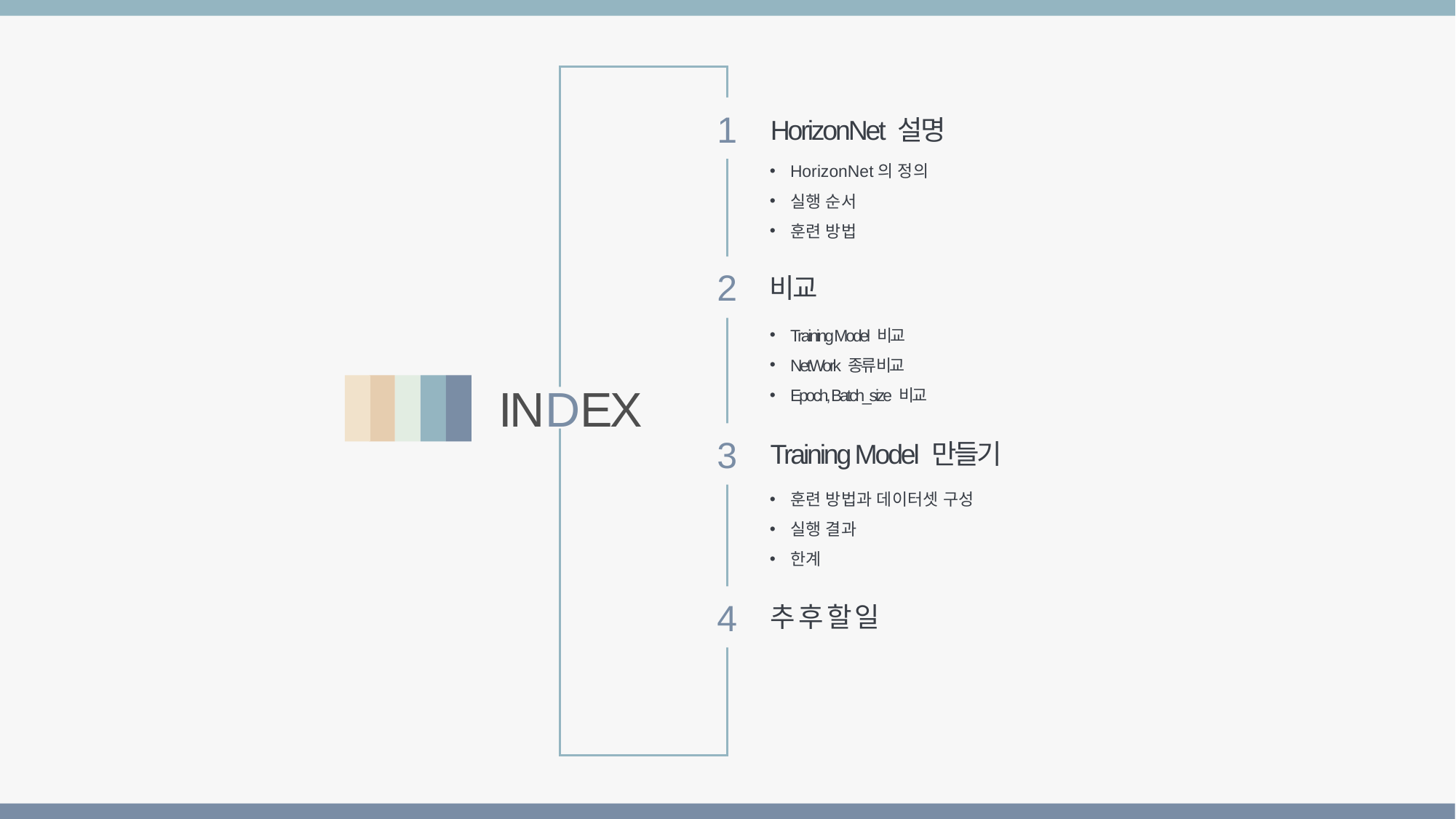

1
HorizonNet 설명
HorizonNet의 정의
실행 순서
훈련 방법

2
비교
Training Model 비교
NetWork 종류 비교
Epoch, Batch_size 비교
INDEX

3
Training Model 만들기
훈련 방법과 데이터셋 구성
실행 결과
한계

4
추 후 할 일